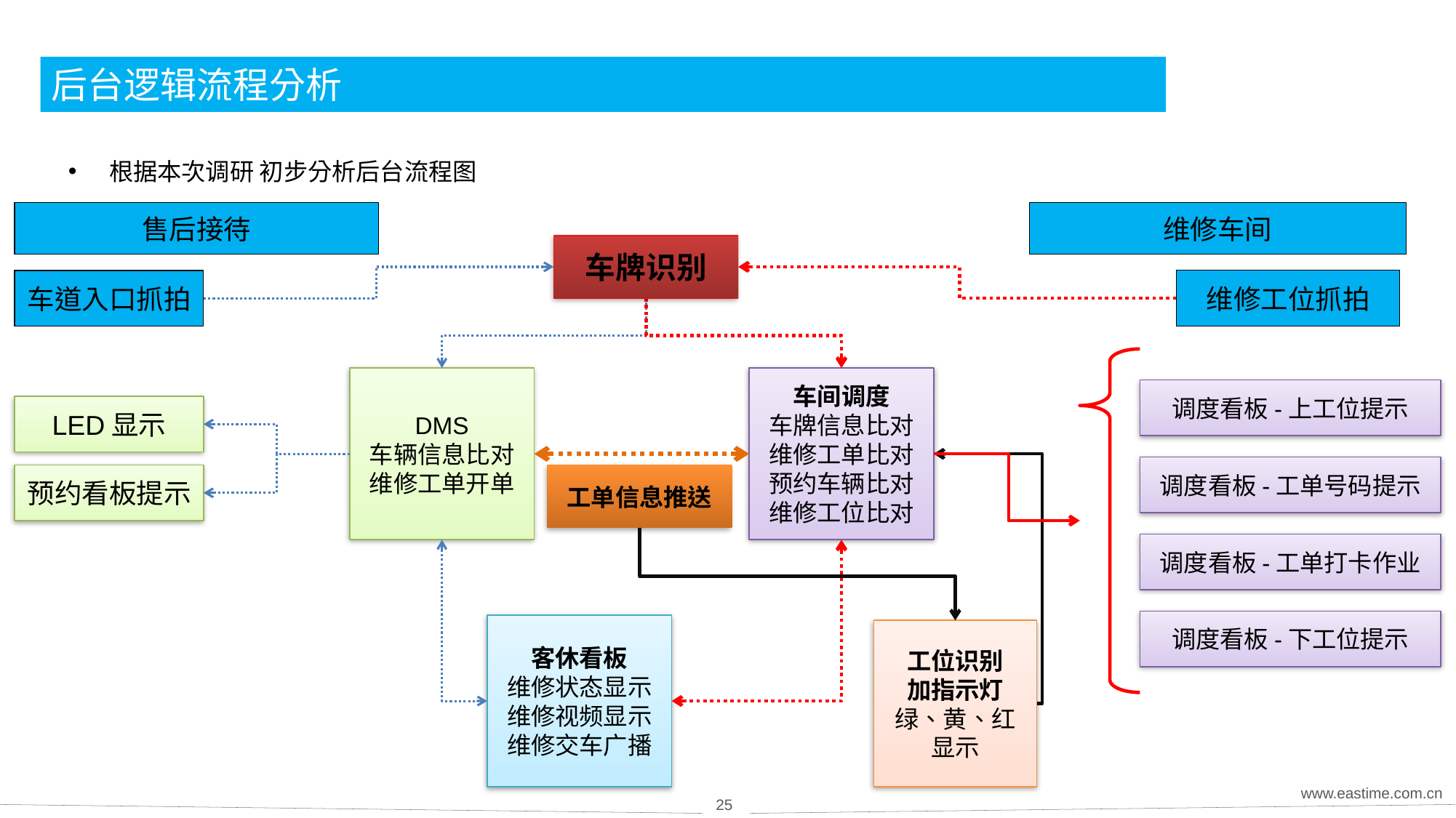

# 后台逻辑流程分析
根据本次调研 初步分析后台流程图
售后接待
维修车间
车牌识别
维修工位抓拍
车道入口抓拍

DMS
车辆信息比对
维修工单开单
车间调度
车牌信息比对
维修工单比对
预约车辆比对
维修工位比对
调度看板-上工位提示
LED显示
调度看板-工单号码提示
预约看板提示
工单信息推送
调度看板-工单打卡作业
调度看板-下工位提示
客休看板
维修状态显示
维修视频显示
维修交车广播
工位识别
加指示灯
绿、黄、红
显示